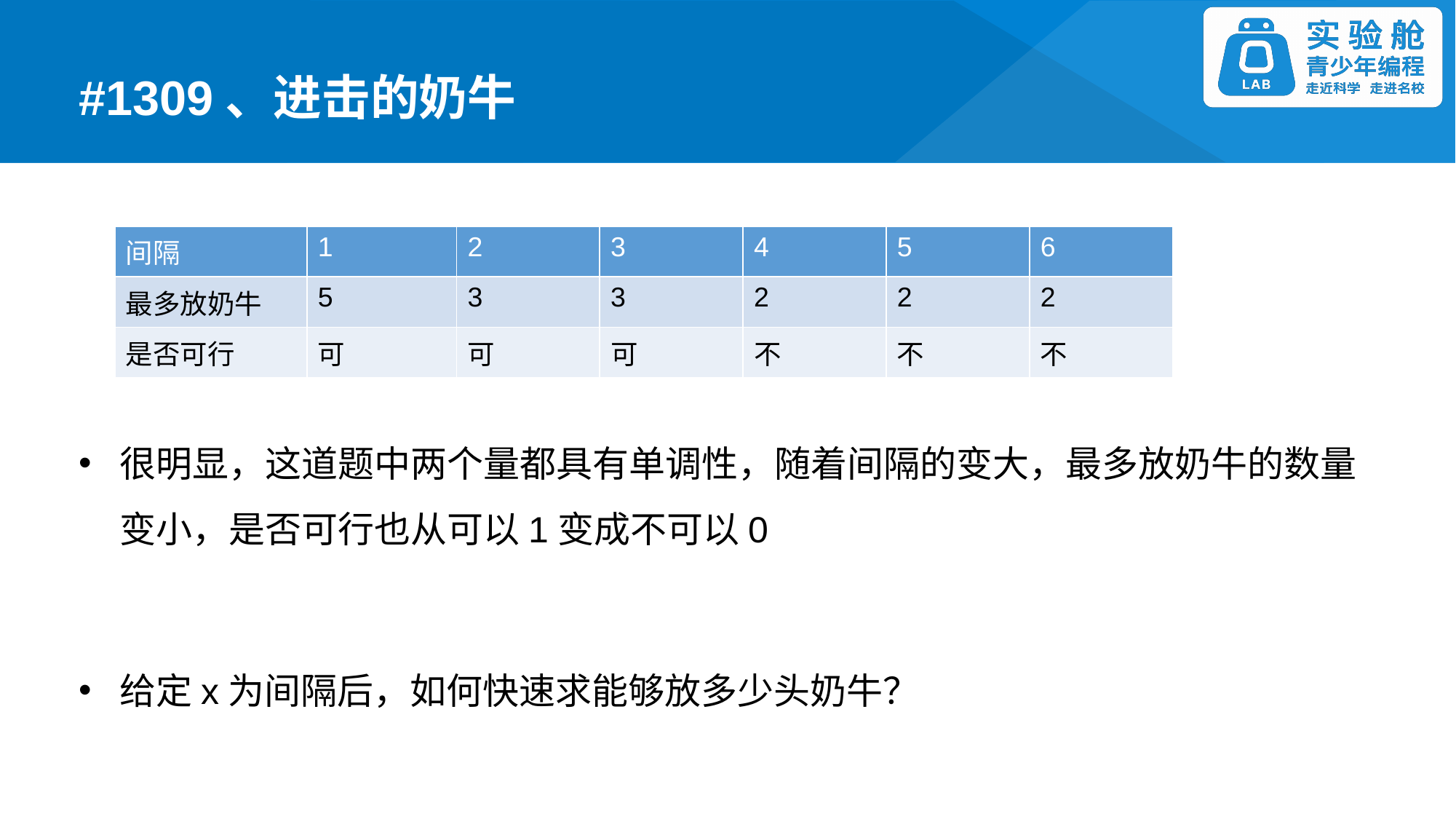

#1309、进击的奶牛

很明显，这道题中两个量都具有单调性，随着间隔的变大，最多放奶牛的数量变小，是否可行也从可以1变成不可以0

给定x为间隔后，如何快速求能够放多少头奶牛？
| 间隔 | 1 | 2 | 3 | 4 | 5 | 6 |
| --- | --- | --- | --- | --- | --- | --- |
| 最多放奶牛 | 5 | 3 | 3 | 2 | 2 | 2 |
| 是否可行 | 可 | 可 | 可 | 不 | 不 | 不 |